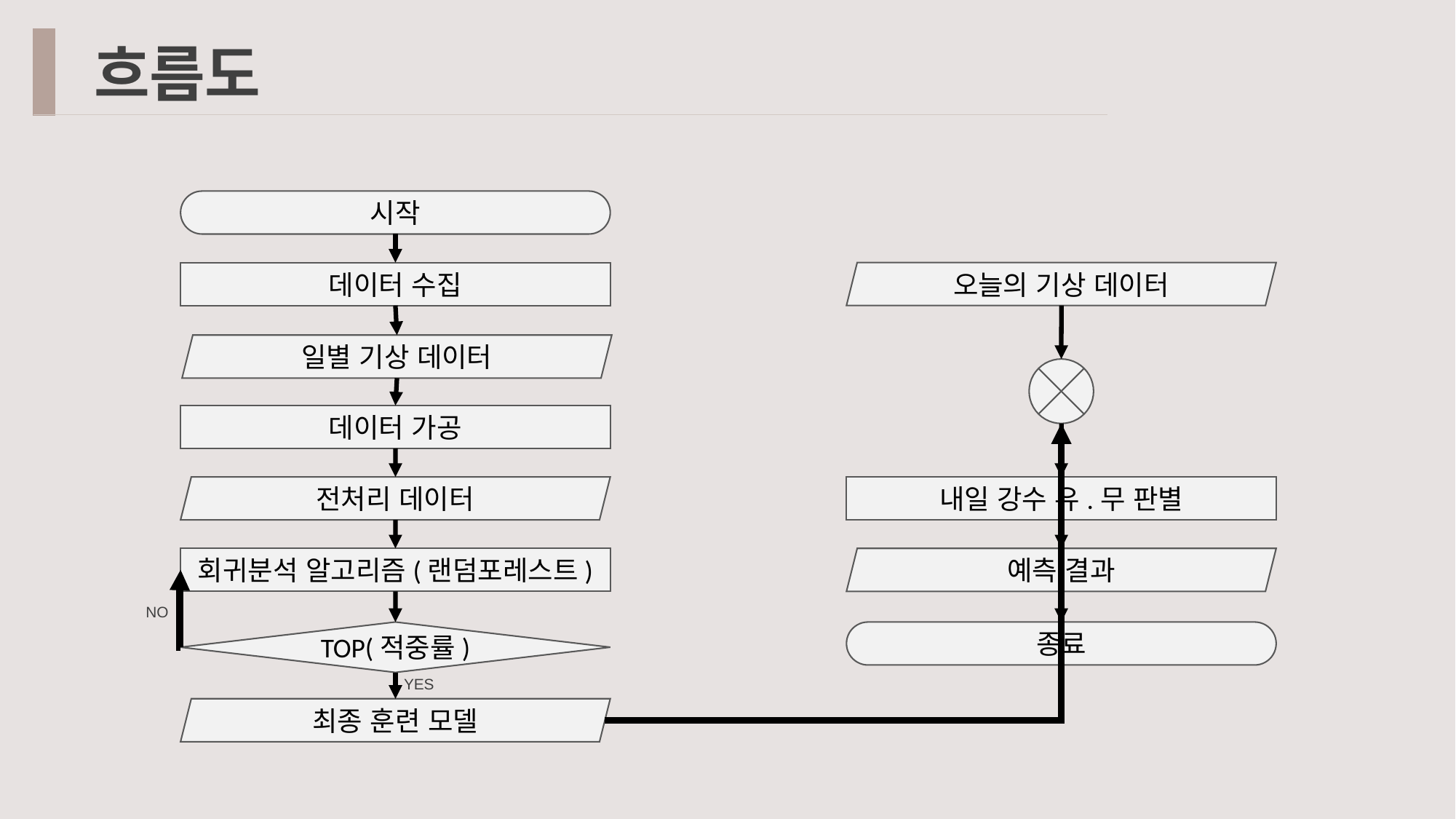

흐름도
시작
데이터 수집
오늘의 기상 데이터
일별 기상 데이터

데이터 가공
전처리 데이터
내일 강수 유.무 판별
회귀분석 알고리즘(랜덤포레스트)
예측 결과
NO
TOP(적중률)
종료
YES
최종 훈련 모델